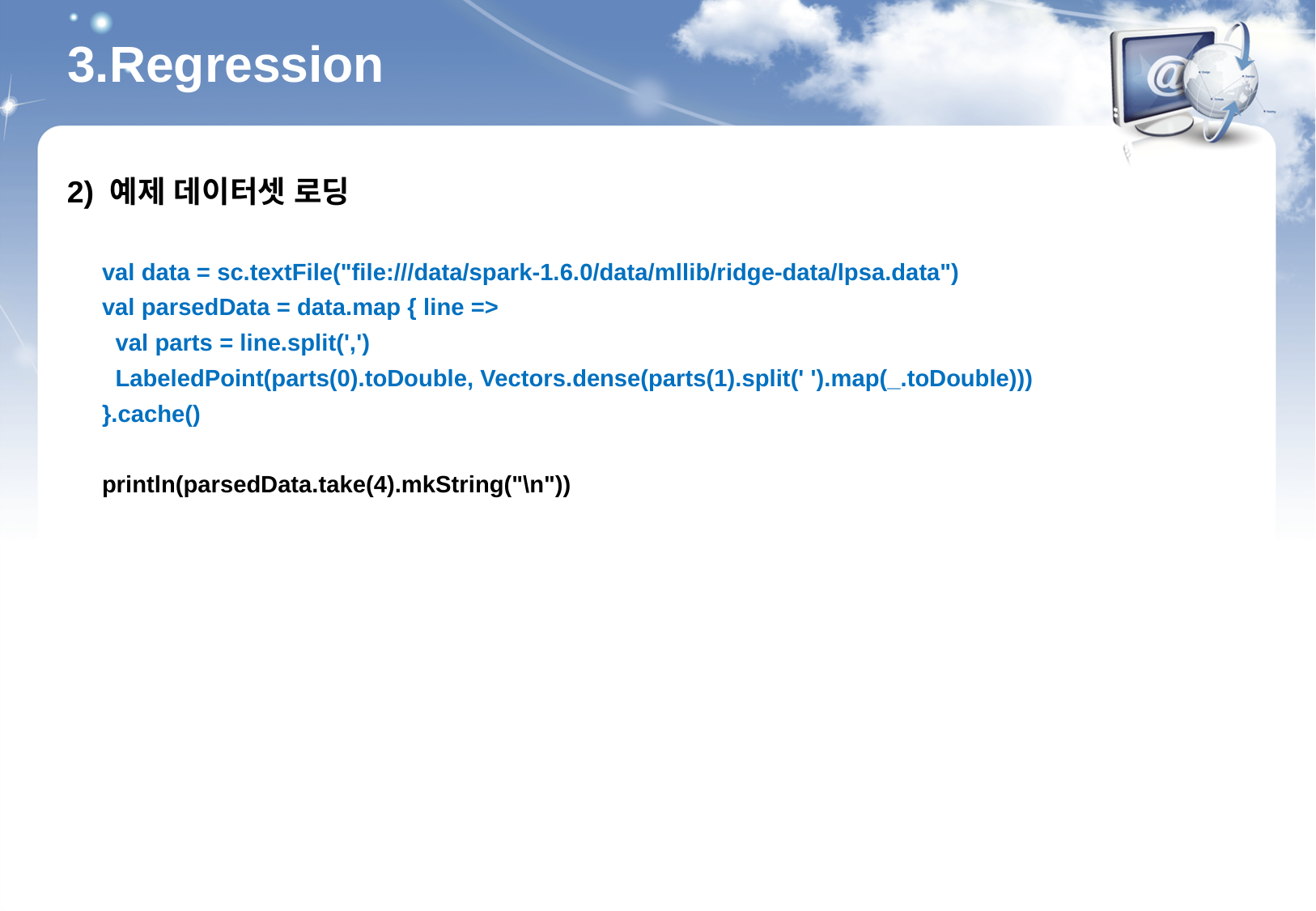

3.Regression
2) 예제 데이터셋 로딩

val data = sc.textFile("file:///data/spark-1.6.0/data/mllib/ridge-data/lpsa.data")
val parsedData = data.map { line =>
  val parts = line.split(',')
  LabeledPoint(parts(0).toDouble, Vectors.dense(parts(1).split(' ').map(_.toDouble)))
}.cache()

println(parsedData.take(4).mkString("\n"))